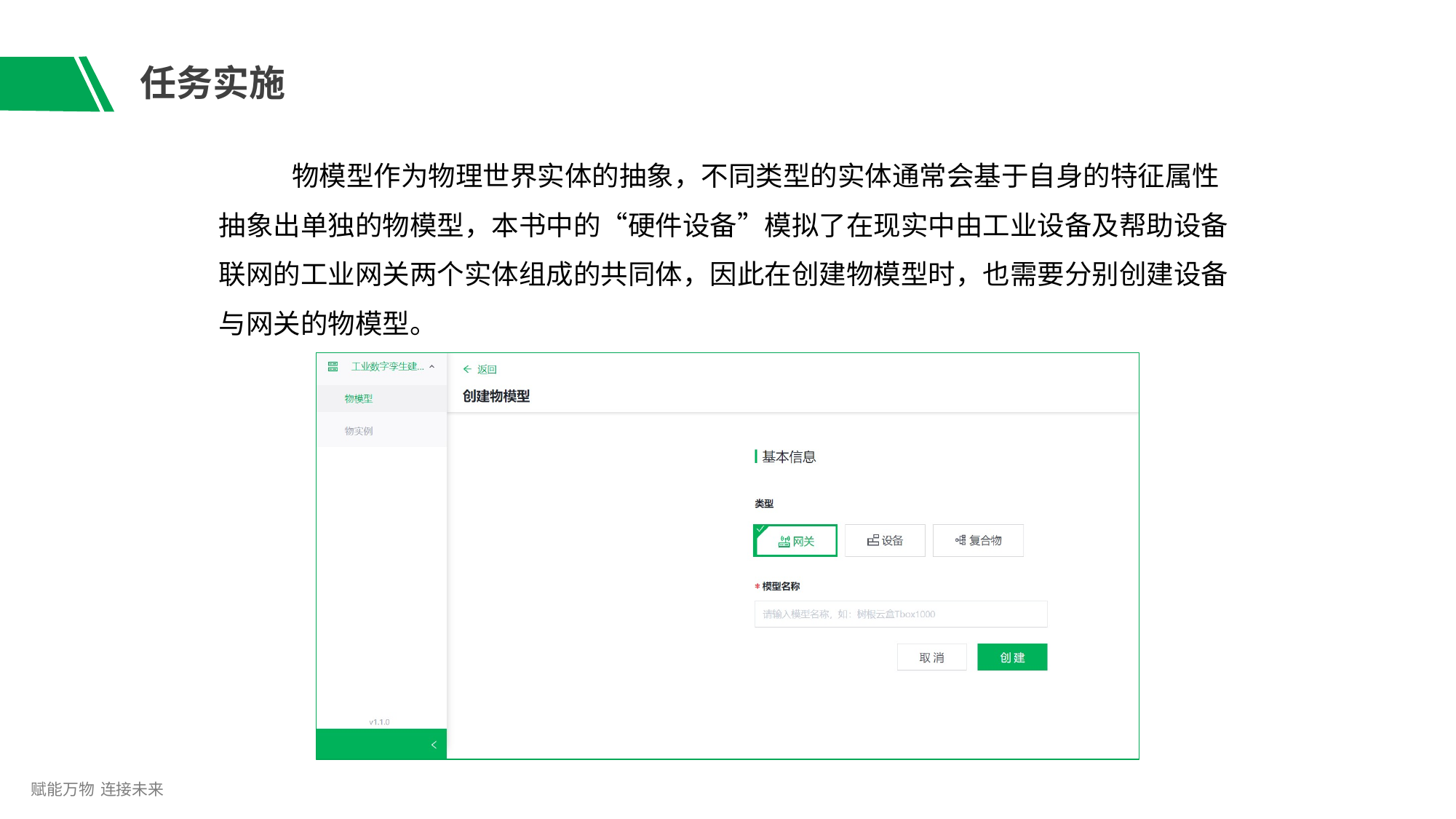

# 任务实施
物模型作为物理世界实体的抽象，不同类型的实体通常会基于自身的特征属性 抽象出单独的物模型，本书中的“硬件设备”模拟了在现实中由工业设备及帮助设备 联网的工业网关两个实体组成的共同体，因此在创建物模型时，也需要分别创建设备 与网关的物模型。

赋能万物 连接未来